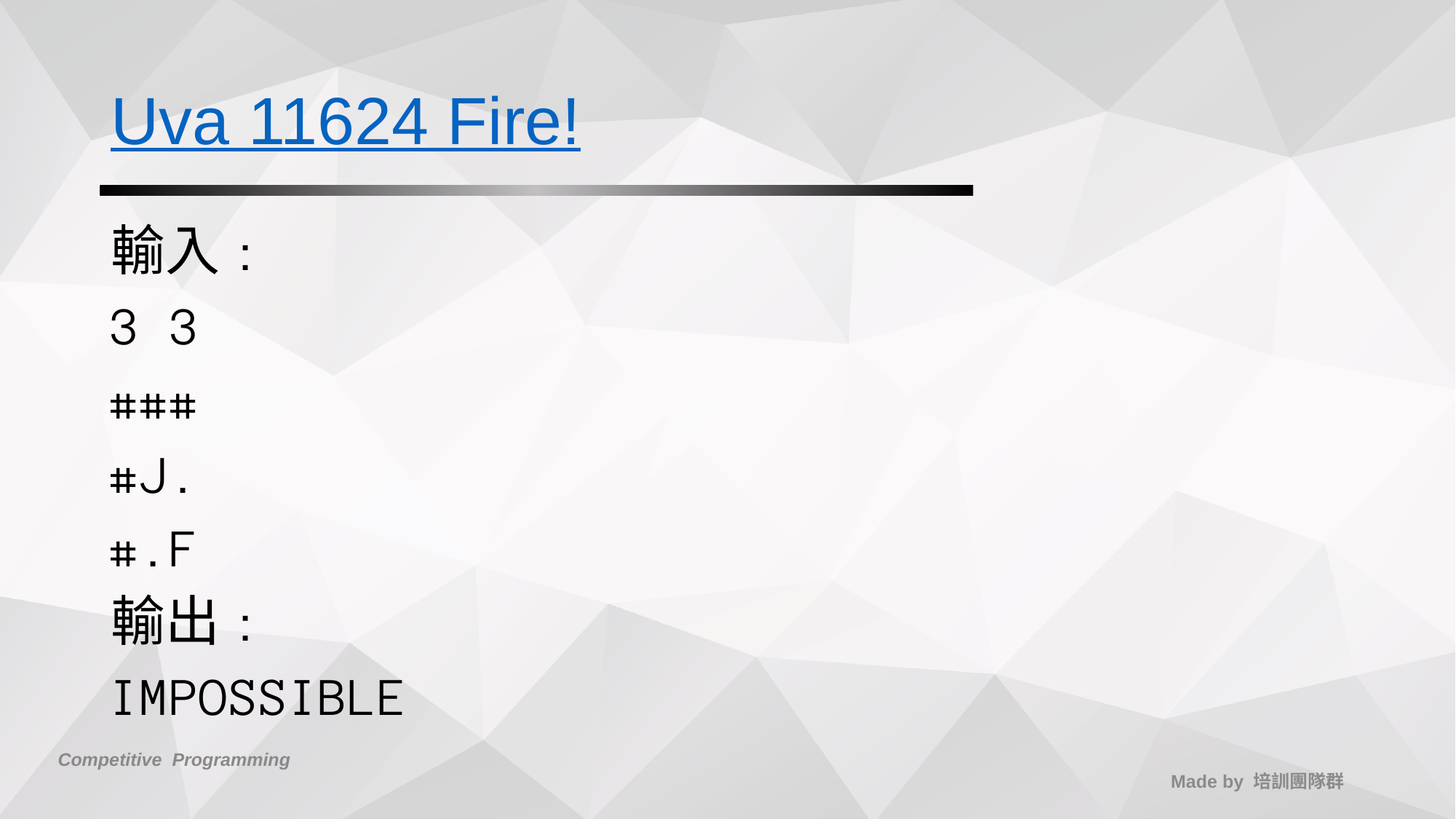

# Uva 11624 Fire!
輸入:
3 3
###
#J.
#.F
輸出:
IMPOSSIBLE